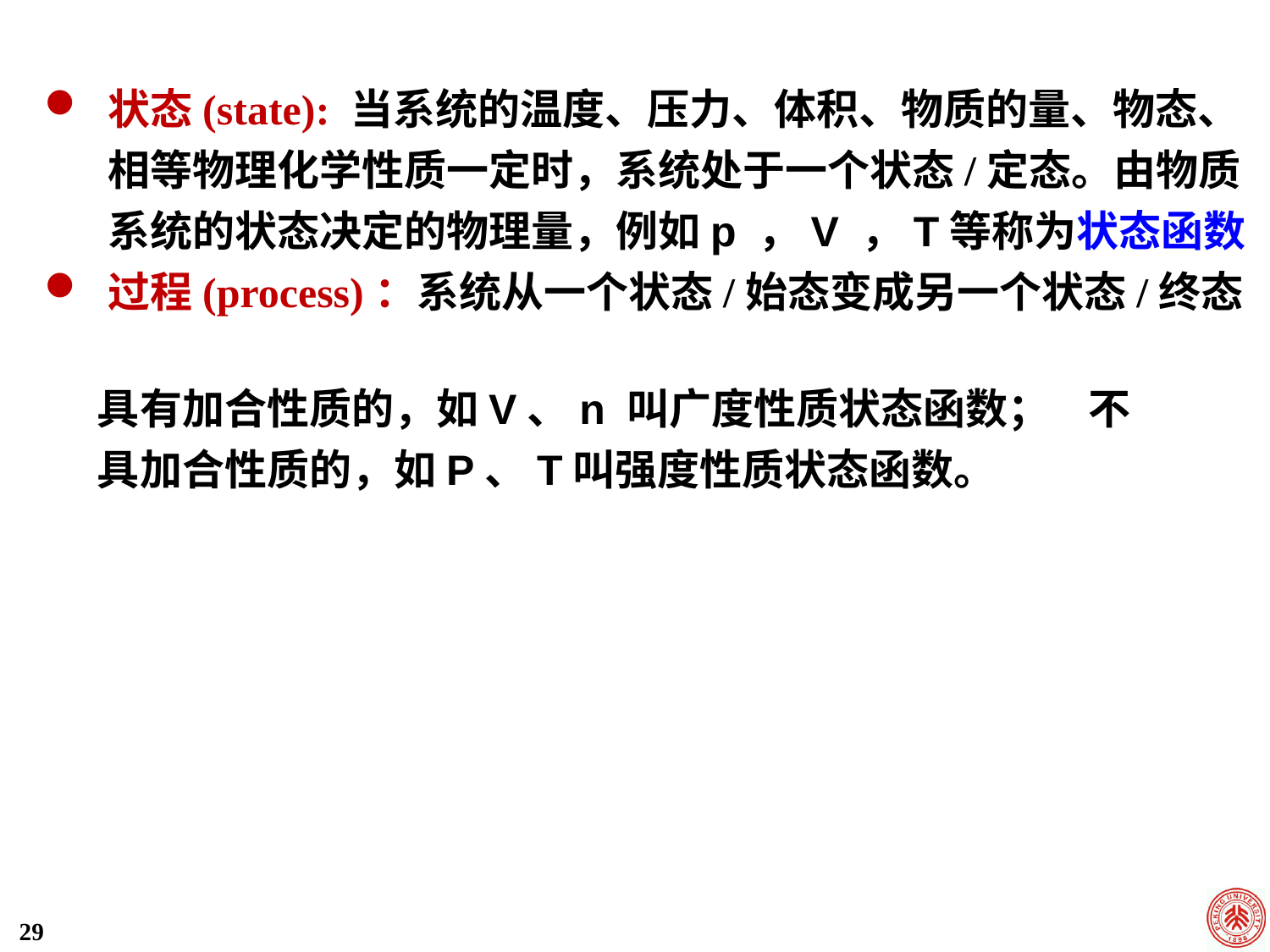

状态(state): 当系统的温度、压力、体积、物质的量、物态、相等物理化学性质一定时，系统处于一个状态/定态。由物质系统的状态决定的物理量，例如p ，V ，T等称为状态函数
过程(process)：系统从一个状态/始态变成另一个状态/终态
具有加合性质的，如V、n 叫广度性质状态函数；    不具加合性质的，如P、T叫强度性质状态函数。
29